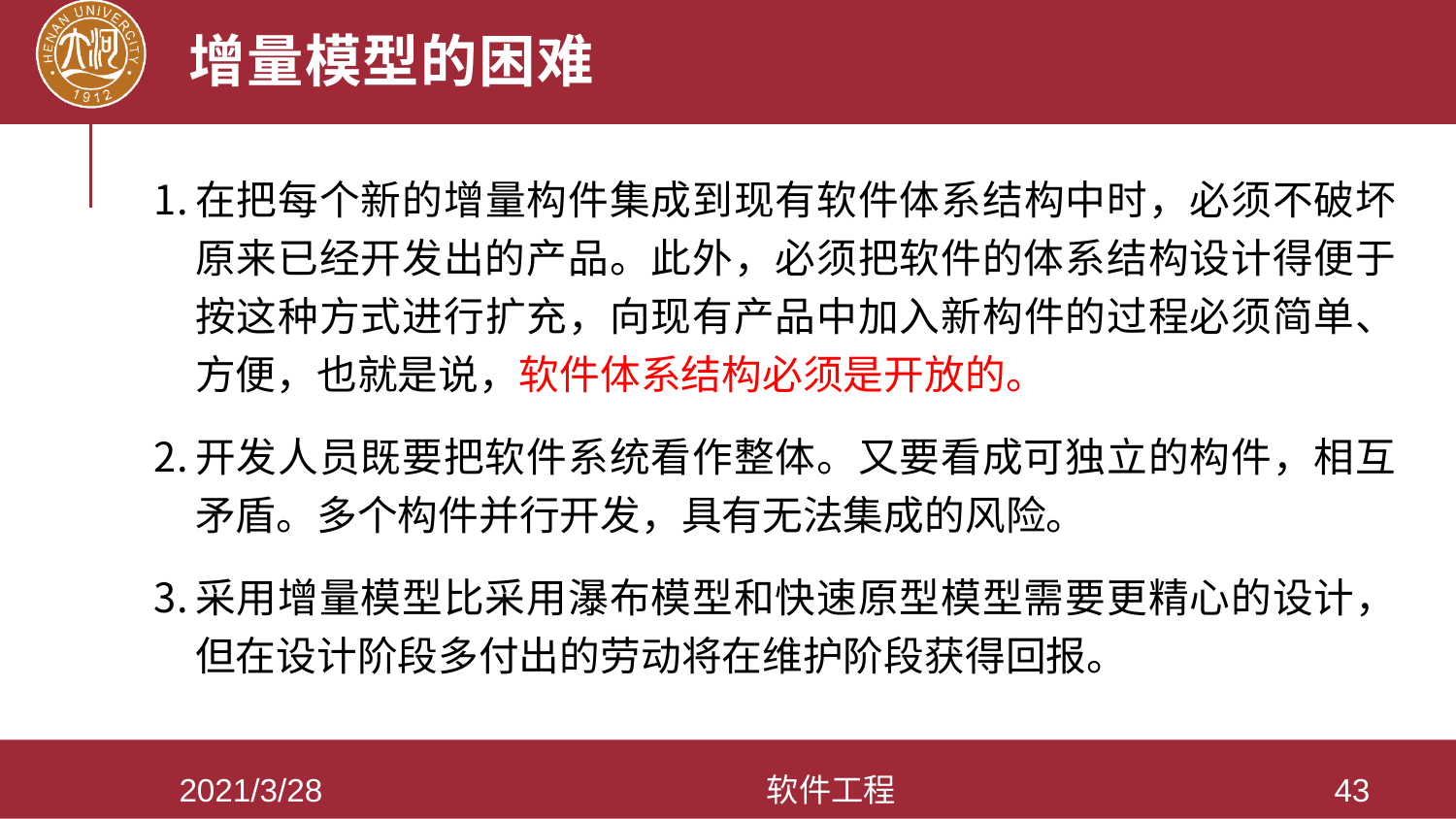

# 增量模型的困难
在把每个新的增量构件集成到现有软件体系结构中时，必须不破坏原来已经开发出的产品。此外，必须把软件的体系结构设计得便于按这种方式进行扩充，向现有产品中加入新构件的过程必须简单、方便，也就是说，软件体系结构必须是开放的。
开发人员既要把软件系统看作整体。又要看成可独立的构件，相互矛盾。多个构件并行开发，具有无法集成的风险。
采用增量模型比采用瀑布模型和快速原型模型需要更精心的设计，但在设计阶段多付出的劳动将在维护阶段获得回报。
2021/3/28
软件工程
43